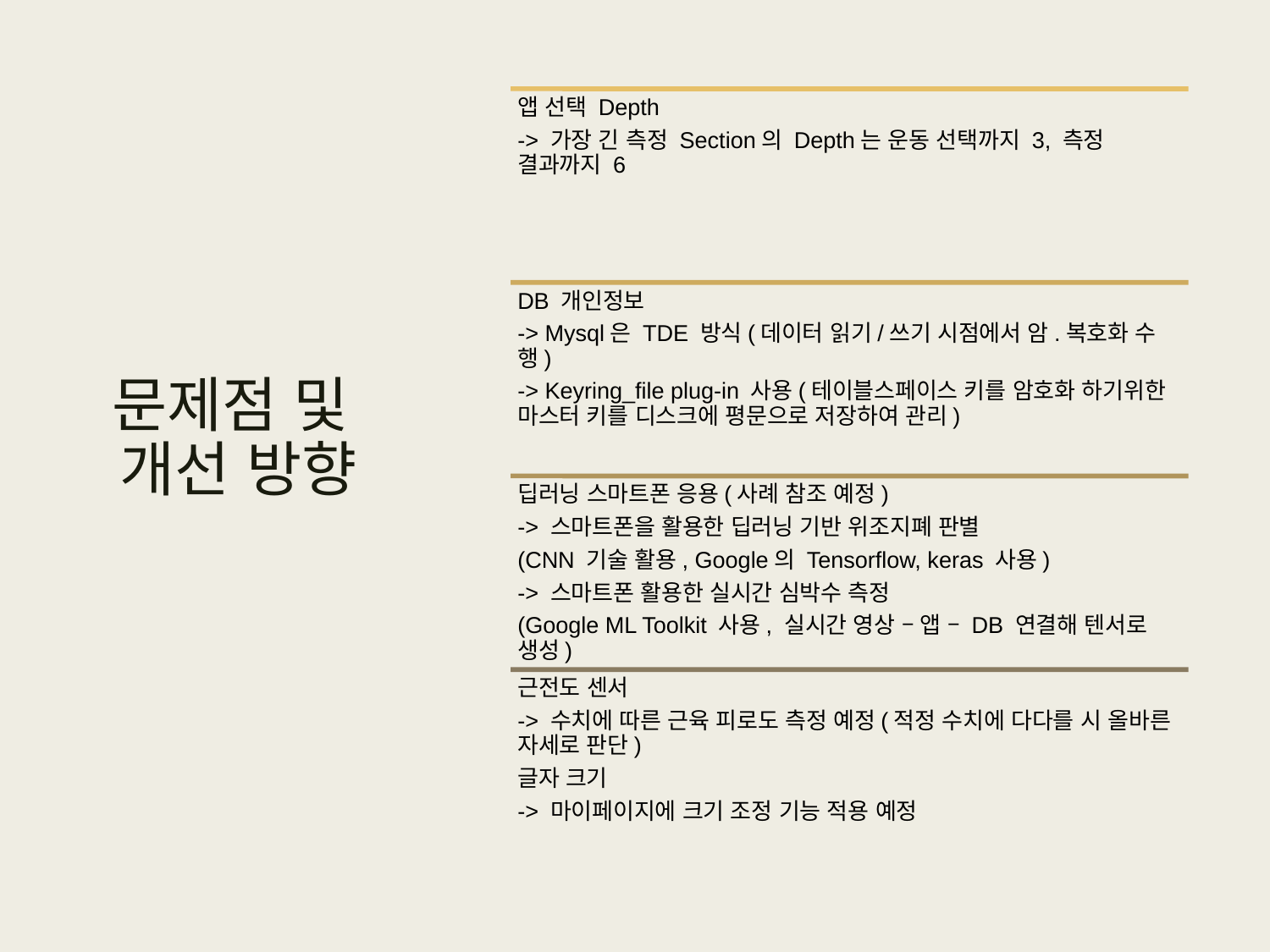

# 문제점 및 개선 방향
앱 선택 Depth
-> 가장 긴 측정 Section의 Depth는 운동 선택까지 3, 측정 결과까지 6
DB 개인정보
-> Mysql은 TDE 방식(데이터 읽기/쓰기 시점에서 암.복호화 수행)
-> Keyring_file plug-in 사용(테이블스페이스 키를 암호화 하기위한 마스터 키를 디스크에 평문으로 저장하여 관리)
딥러닝 스마트폰 응용(사례 참조 예정)
-> 스마트폰을 활용한 딥러닝 기반 위조지폐 판별
(CNN 기술 활용, Google의 Tensorflow, keras 사용)
-> 스마트폰 활용한 실시간 심박수 측정
(Google ML Toolkit 사용, 실시간 영상 – 앱 – DB 연결해 텐서로 생성)
근전도 센서
-> 수치에 따른 근육 피로도 측정 예정(적정 수치에 다다를 시 올바른 자세로 판단)
글자 크기
-> 마이페이지에 크기 조정 기능 적용 예정